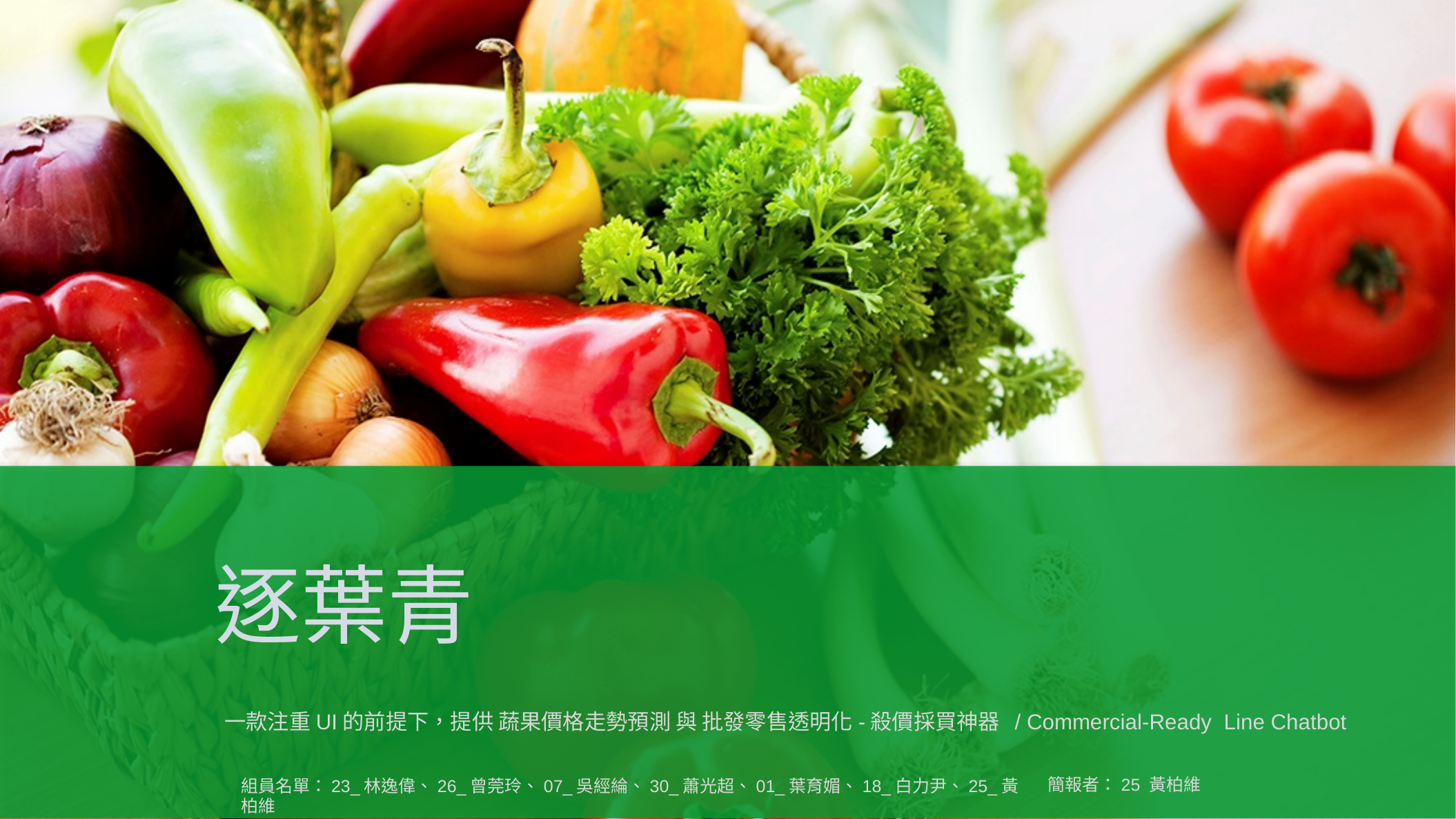

逐葉青
一款注重UI的前提下，提供 蔬果價格走勢預測 與 批發零售透明化-殺價採買神器  / Commercial-Ready  Line Chatbot
簡報者：25 黃柏維
組員名單：23_林逸偉、26_曾莞玲、07_吳經綸、30_蕭光超、01_葉育媚、18_白力尹、25_黃柏維